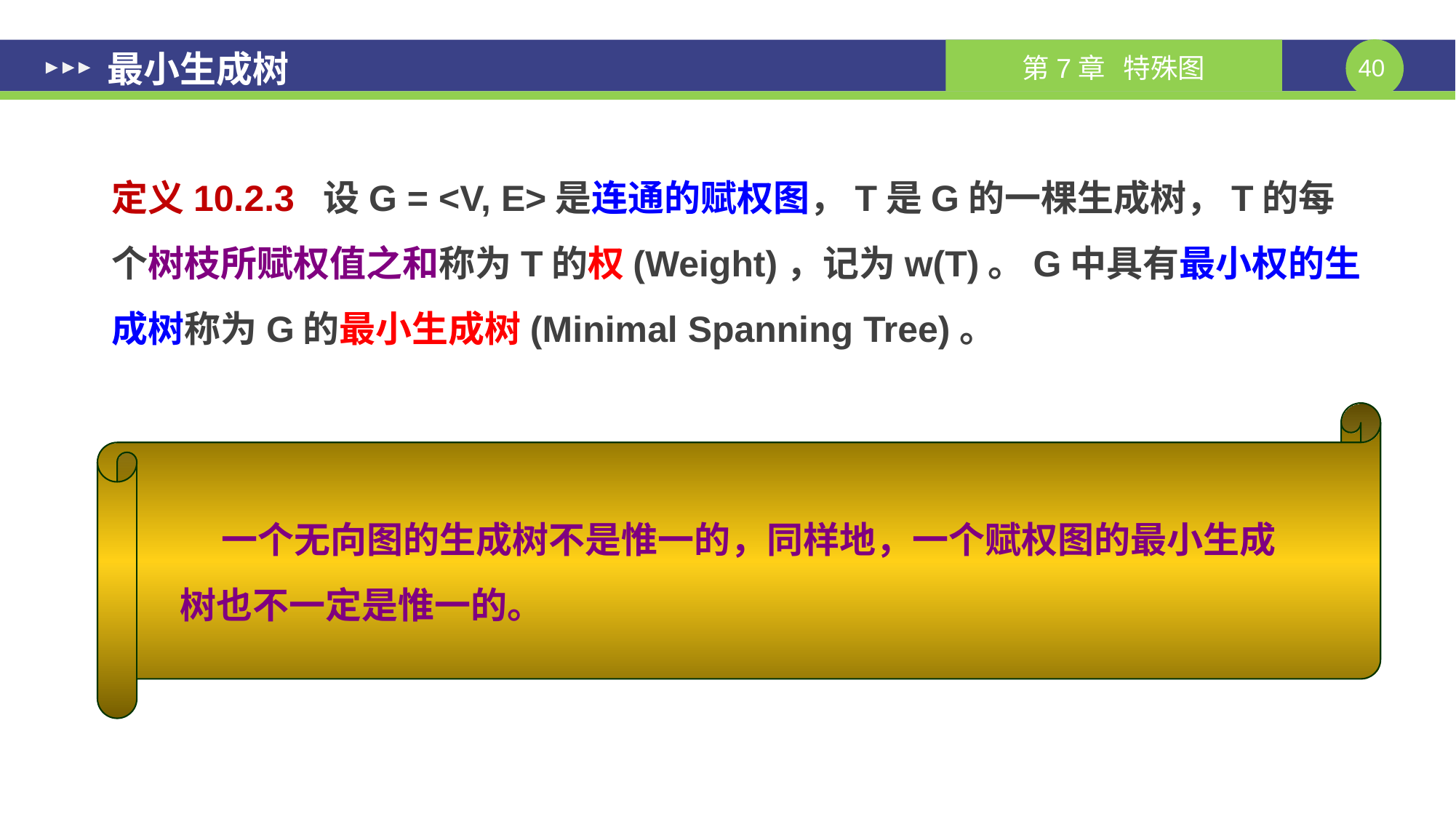

# 最小生成树
定义10.2.3  设G = <V, E>是连通的赋权图，T是G的一棵生成树，T的每个树枝所赋权值之和称为T的权(Weight)，记为w(T)。G中具有最小权的生成树称为G的最小生成树(Minimal Spanning Tree)。
    一个无向图的生成树不是惟一的，同样地，一个赋权图的最小生成树也不一定是惟一的。